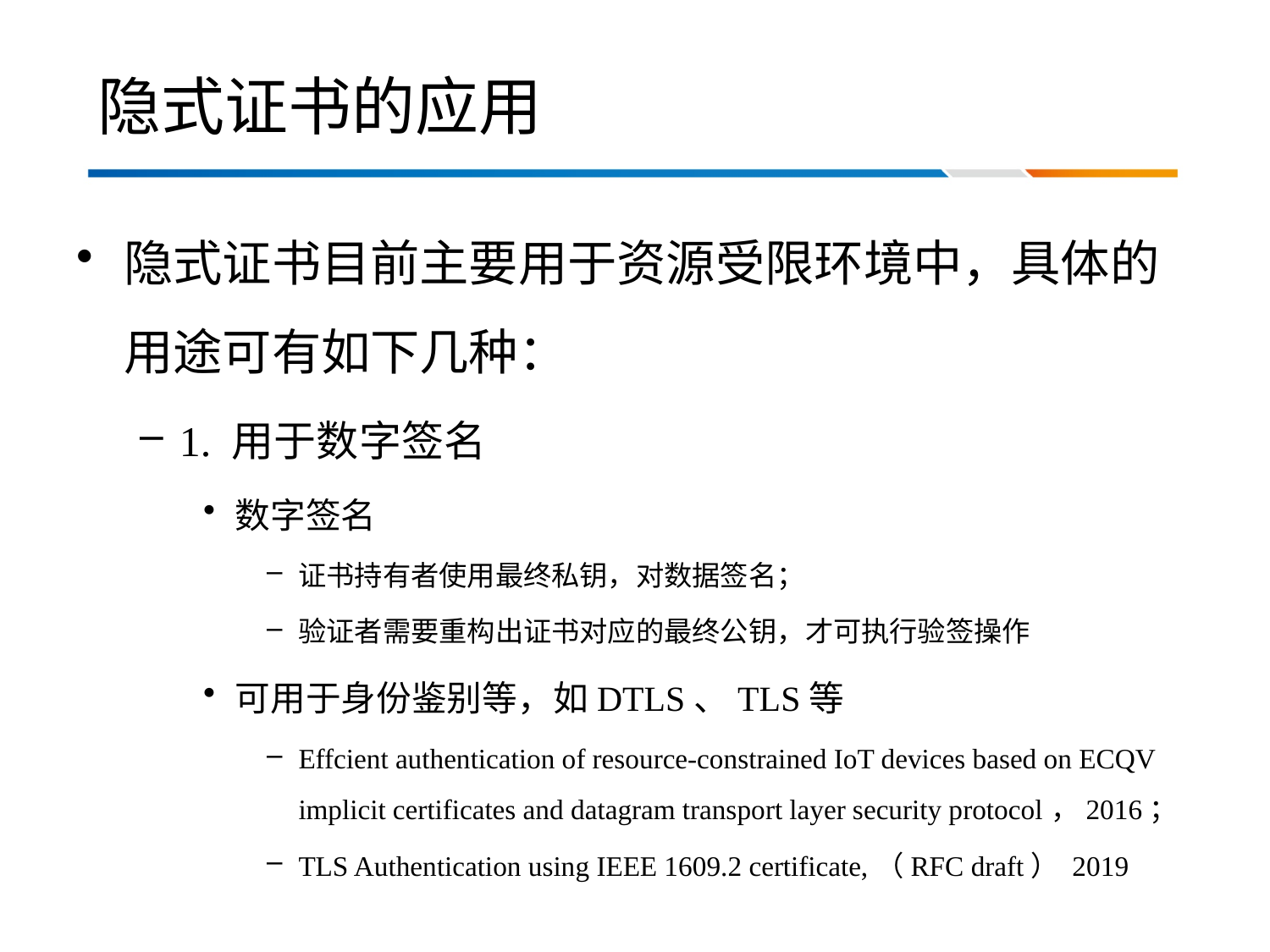

# 隐式证书的应用
隐式证书目前主要用于资源受限环境中，具体的用途可有如下几种：
1. 用于数字签名
数字签名
证书持有者使用最终私钥，对数据签名；
验证者需要重构出证书对应的最终公钥，才可执行验签操作
可用于身份鉴别等，如DTLS、TLS等
Effcient authentication of resource-constrained IoT devices based on ECQV implicit certificates and datagram transport layer security protocol，2016；
TLS Authentication using IEEE 1609.2 certificate,（RFC draft） 2019